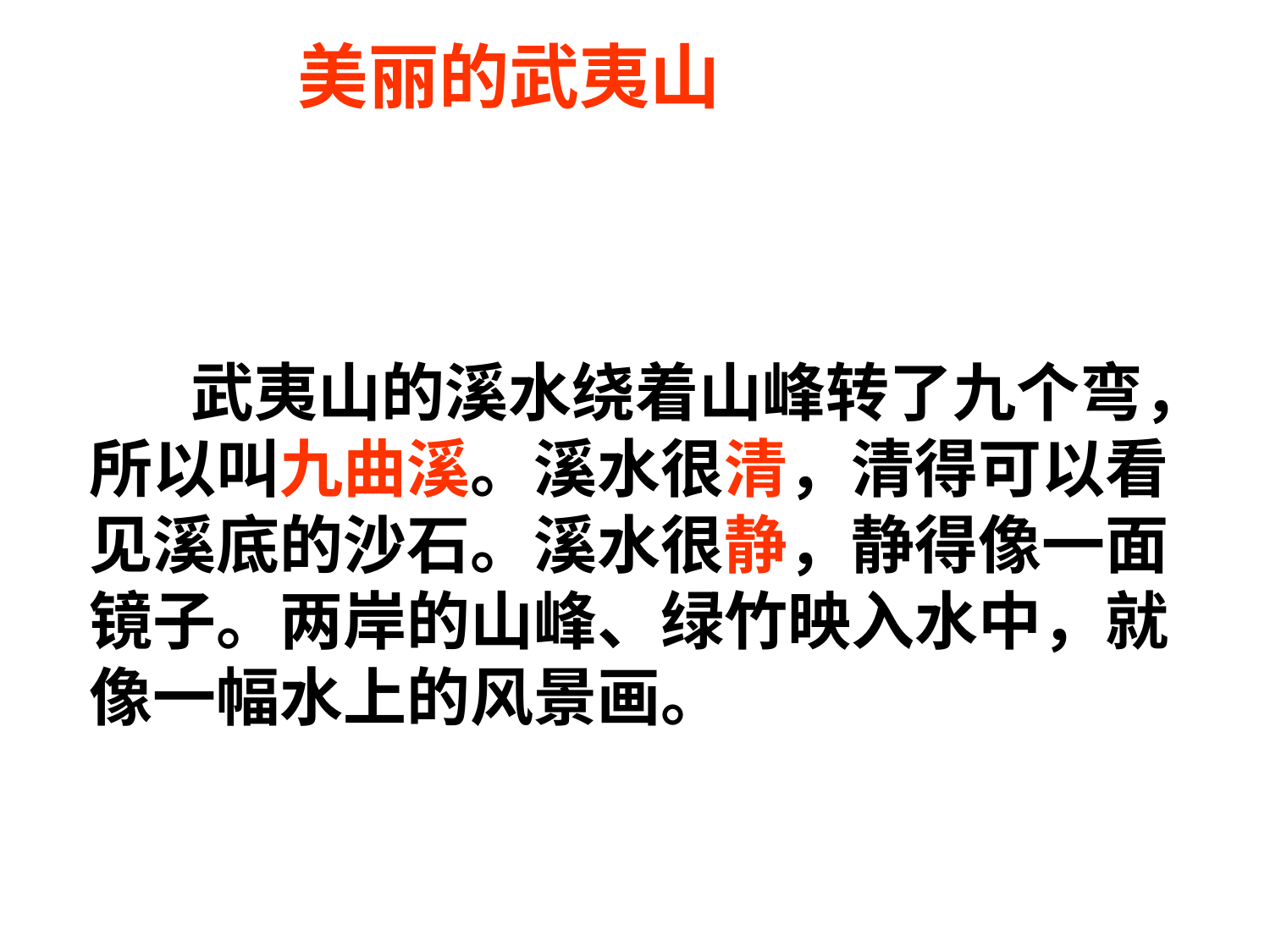

美丽的武夷山
      武夷山的溪水绕着山峰转了九个弯，
所以叫九曲溪。溪水很清，清得可以看
见溪底的沙石。溪水很静，静得像一面
镜子。两岸的山峰、绿竹映入水中，就
像一幅水上的风景画。